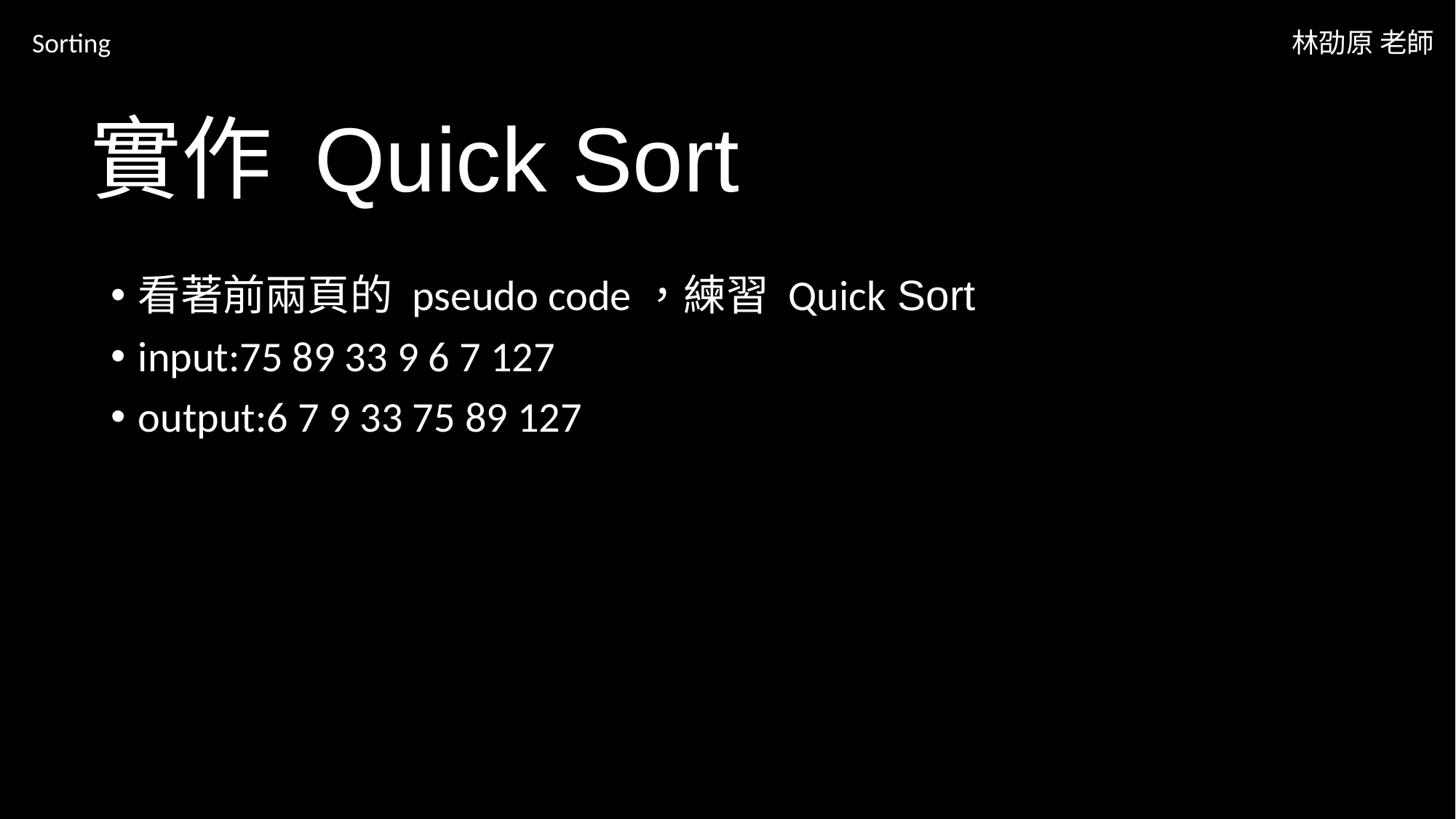

Sorting
林劭原 老師
# 實作 Quick Sort
看著前兩頁的 pseudo code，練習 Quick Sort
input:75 89 33 9 6 7 127
output:6 7 9 33 75 89 127